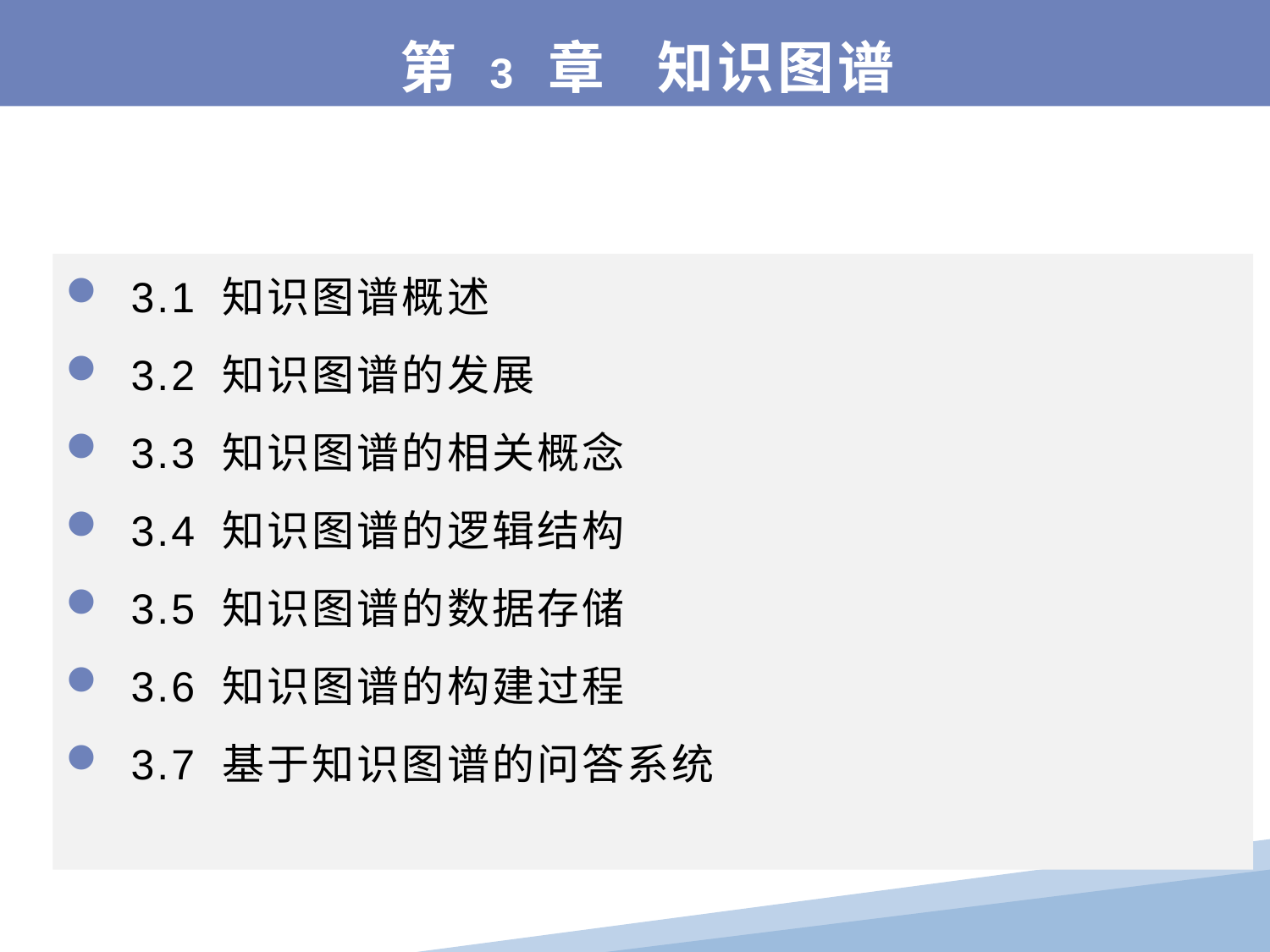

第 3 章   知识图谱
3.1 知识图谱概述
3.2 知识图谱的发展
3.3 知识图谱的相关概念
3.4 知识图谱的逻辑结构
3.5 知识图谱的数据存储
3.6 知识图谱的构建过程
3.7 基于知识图谱的问答系统

3